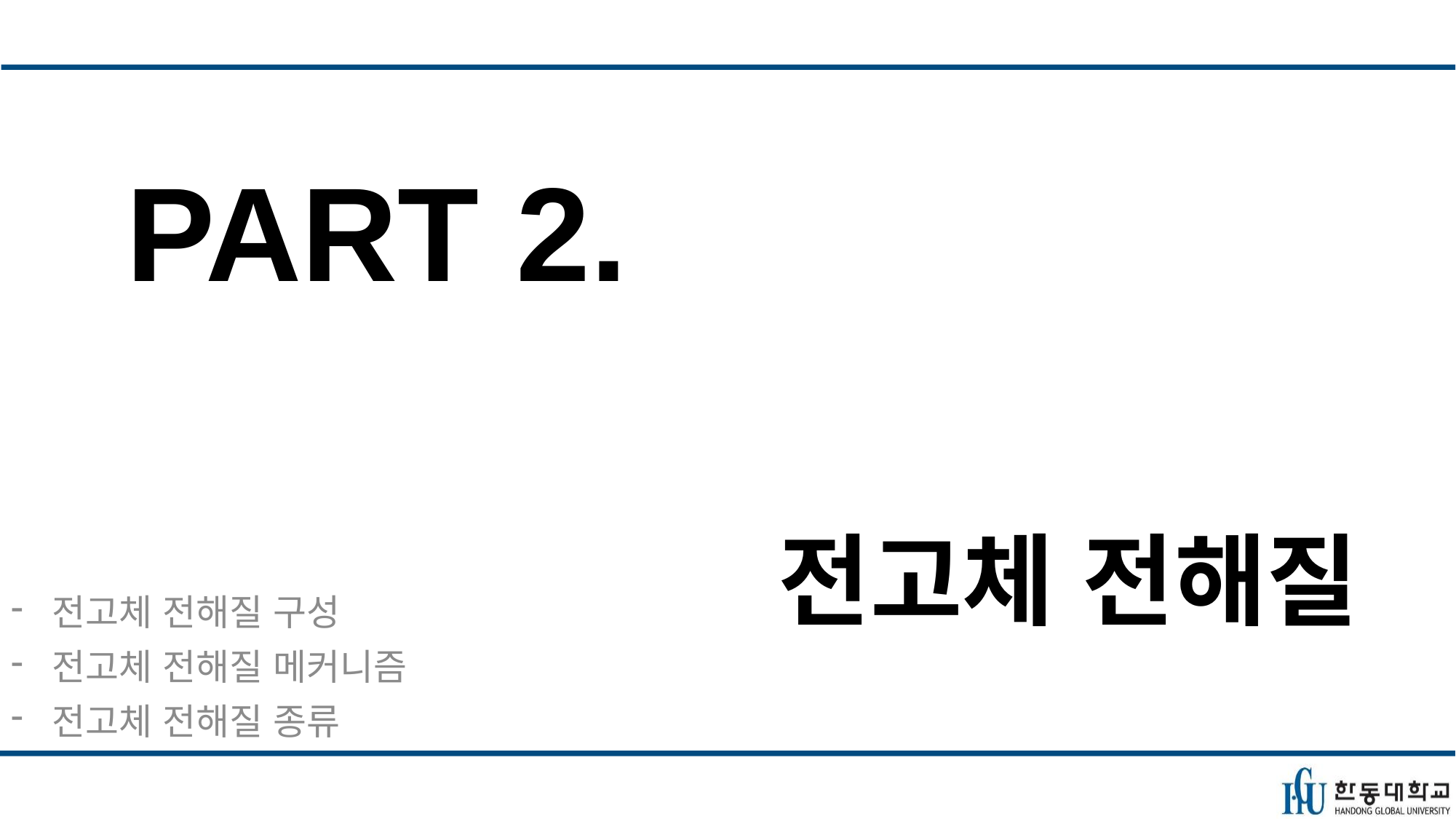

PART 2.
# 전고체 전해질
전고체 전해질 구성
전고체 전해질 메커니즘
전고체 전해질 종류